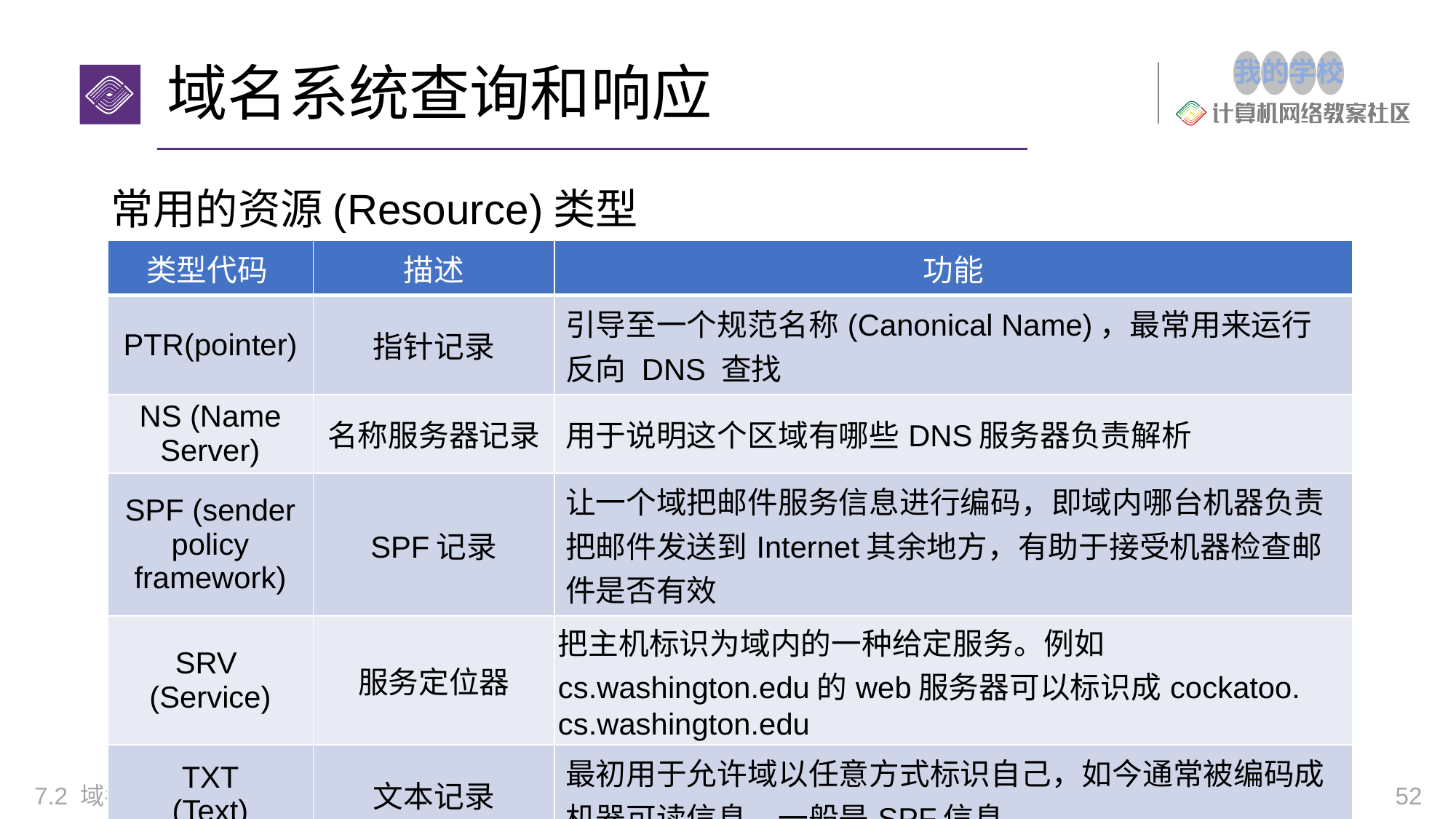

# 域名系统查询和响应
常用的资源(Resource)类型
| 类型代码 | 描述 | 功能 |
| --- | --- | --- |
| PTR(pointer) | 指针记录 | 引导至一个规范名称(Canonical Name)，最常用来运行反向 DNS 查找 |
| NS (Name Server) | 名称服务器记录 | 用于说明这个区域有哪些DNS服务器负责解析 |
| SPF (sender policy framework) | SPF记录 | 让一个域把邮件服务信息进行编码，即域内哪台机器负责把邮件发送到Internet其余地方，有助于接受机器检查邮件是否有效 |
| SRV (Service) | 服务定位器 | 把主机标识为域内的一种给定服务。例如cs.washington.edu的web服务器可以标识成cockatoo. cs.washington.edu |
| TXT (Text) | 文本记录 | 最初用于允许域以任意方式标识自己，如今通常被编码成机器可读信息，一般是SPF信息 |
7.2 域名系统
52